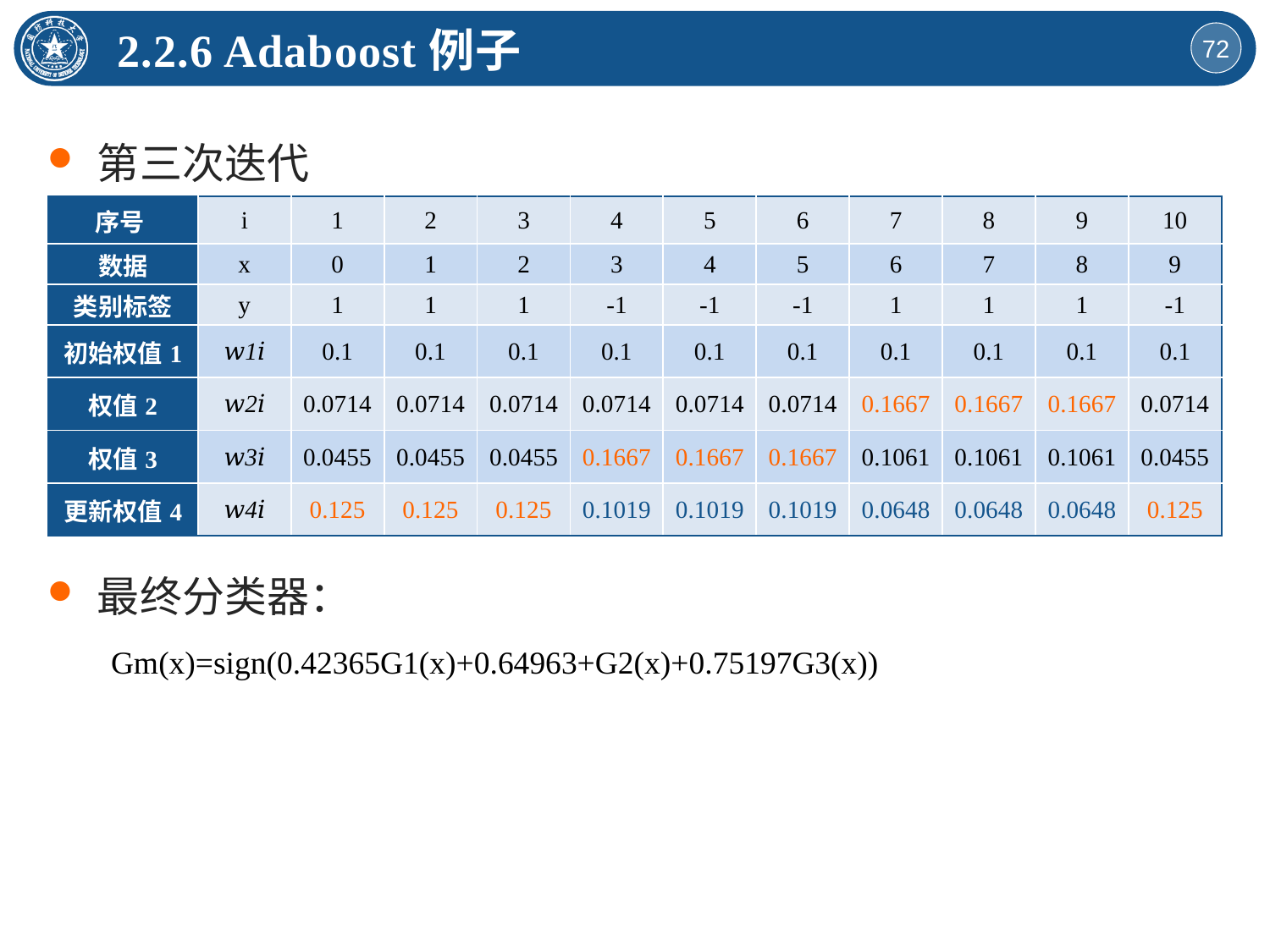

2.2.6 Adaboost例子
第三次迭代

最终分类器：
Gm(x)=sign(0.42365G1(x)+0.64963+G2(x)+0.75197G3(x))
| 序号 | i | 1 | 2 | 3 | 4 | 5 | 6 | 7 | 8 | 9 | 10 |
| --- | --- | --- | --- | --- | --- | --- | --- | --- | --- | --- | --- |
| 数据 | x | 0 | 1 | 2 | 3 | 4 | 5 | 6 | 7 | 8 | 9 |
| 类别标签 | y | 1 | 1 | 1 | -1 | -1 | -1 | 1 | 1 | 1 | -1 |
| 初始权值1 | 𝑤1𝑖 | 0.1 | 0.1 | 0.1 | 0.1 | 0.1 | 0.1 | 0.1 | 0.1 | 0.1 | 0.1 |
| 权值2 | 𝑤2𝑖 | 0.0714 | 0.0714 | 0.0714 | 0.0714 | 0.0714 | 0.0714 | 0.1667 | 0.1667 | 0.1667 | 0.0714 |
| 权值3 | 𝑤3𝑖 | 0.0455 | 0.0455 | 0.0455 | 0.1667 | 0.1667 | 0.1667 | 0.1061 | 0.1061 | 0.1061 | 0.0455 |
| 更新权值4 | 𝑤4𝑖 | 0.125 | 0.125 | 0.125 | 0.1019 | 0.1019 | 0.1019 | 0.0648 | 0.0648 | 0.0648 | 0.125 |